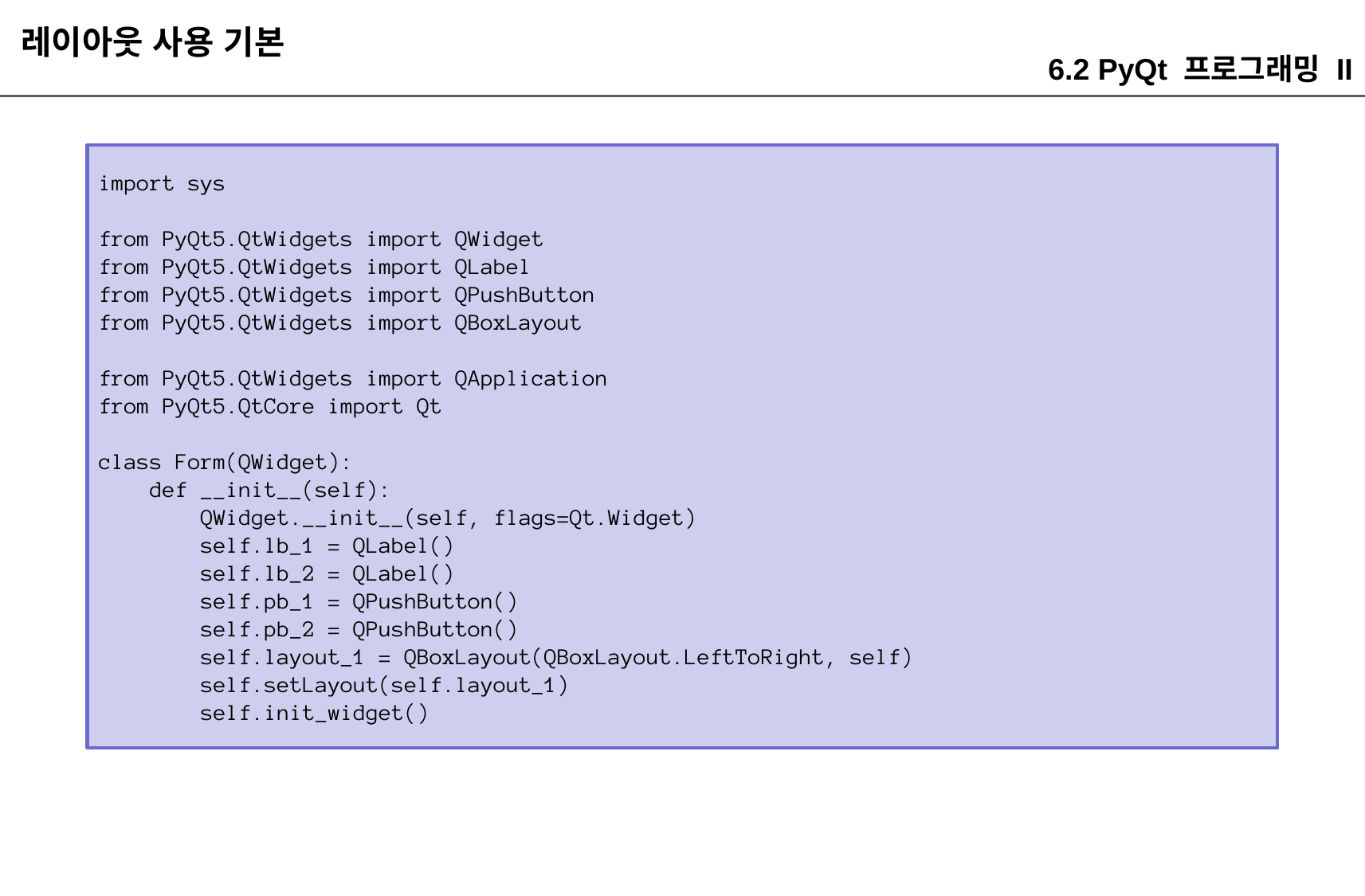

레이아웃 사용 기본
6.2 PyQt 프로그래밍 II
import sys

from PyQt5.QtWidgets import QWidget
from PyQt5.QtWidgets import QLabel
from PyQt5.QtWidgets import QPushButton
from PyQt5.QtWidgets import QBoxLayout

from PyQt5.QtWidgets import QApplication
from PyQt5.QtCore import Qt

class Form(QWidget):
    def __init__(self):
        QWidget.__init__(self, flags=Qt.Widget)
        self.lb_1 = QLabel()
        self.lb_2 = QLabel()
        self.pb_1 = QPushButton()
        self.pb_2 = QPushButton()
        self.layout_1 = QBoxLayout(QBoxLayout.LeftToRight, self)
        self.setLayout(self.layout_1)
        self.init_widget()